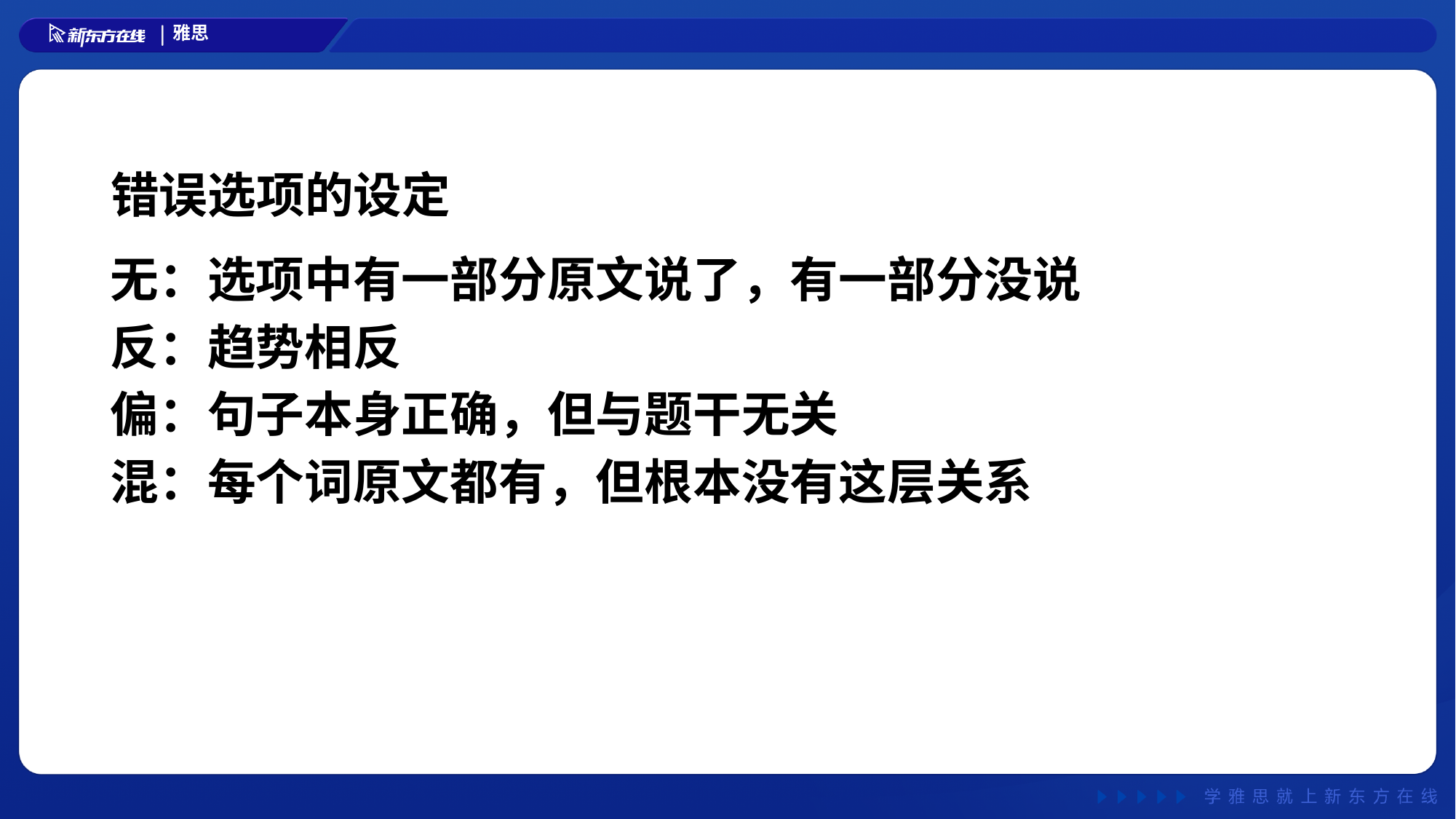

# 错误选项的设定
无：选项中有一部分原文说了，有一部分没说
反：趋势相反
偏：句子本身正确，但与题干无关
混：每个词原文都有，但根本没有这层关系